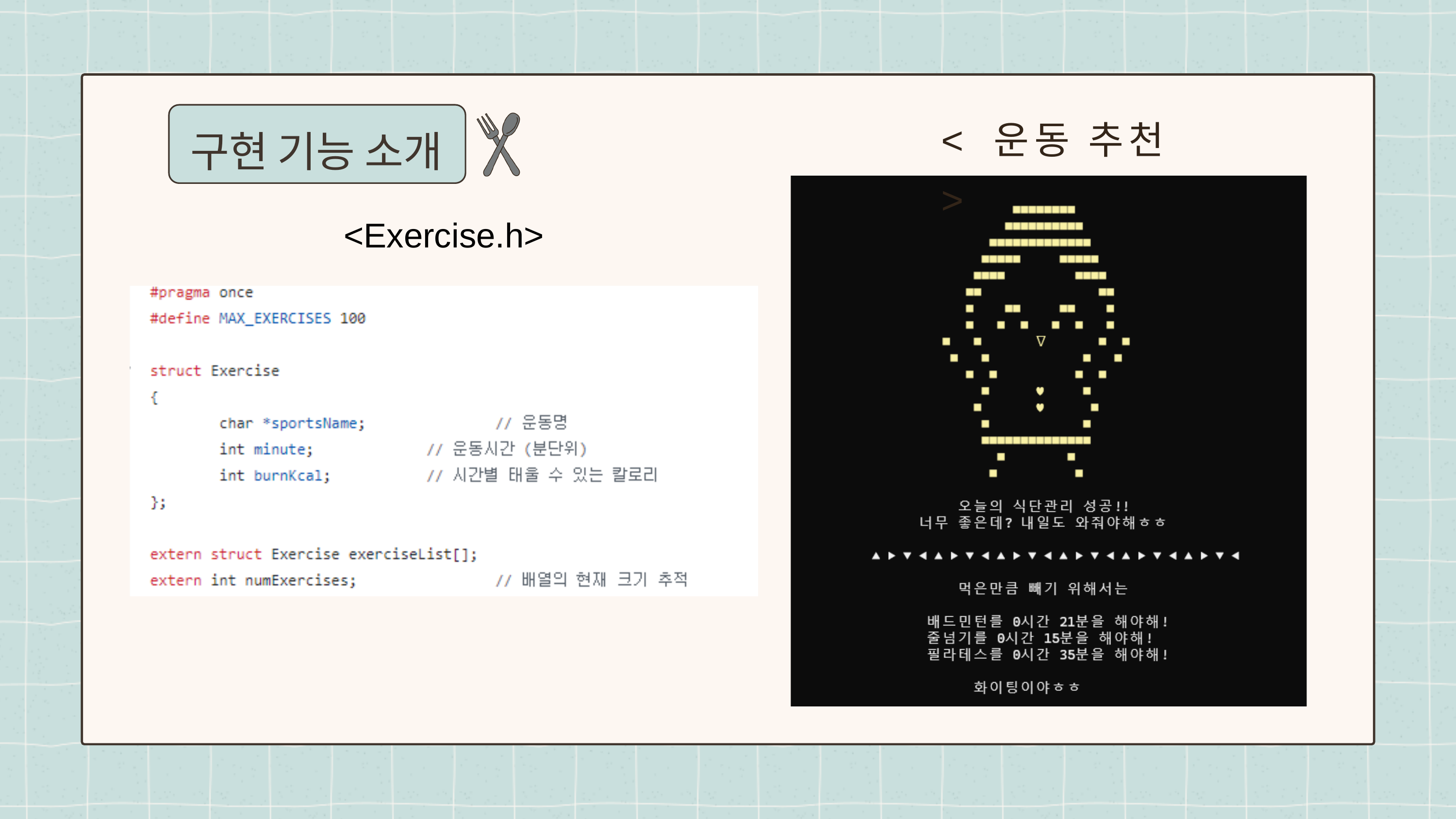

< 운동 추천 >

구현 기능 소개

<Exercise.h>